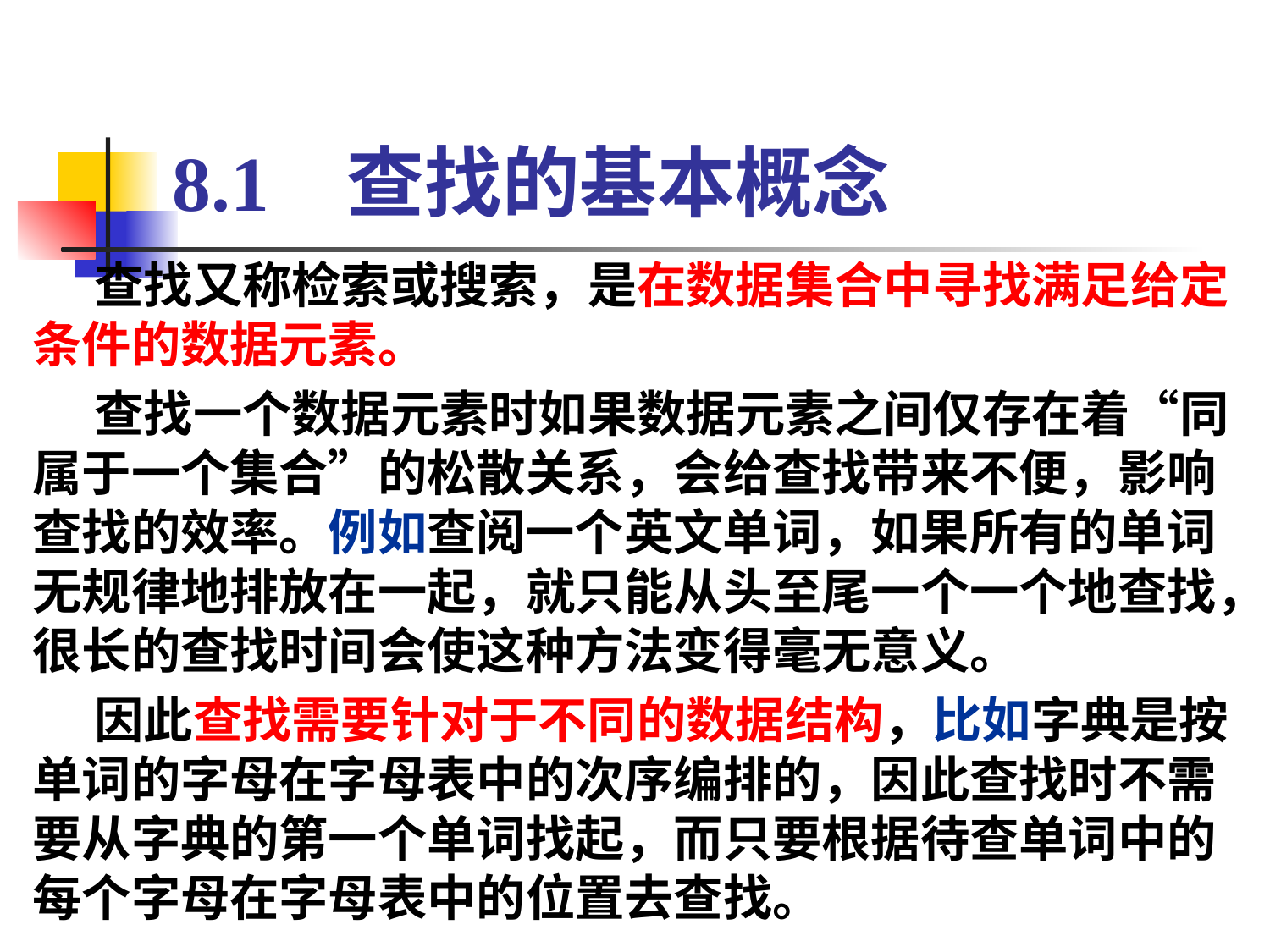

# 8.1   查找的基本概念
查找又称检索或搜索，是在数据集合中寻找满足给定条件的数据元素。
查找一个数据元素时如果数据元素之间仅存在着“同属于一个集合”的松散关系，会给查找带来不便，影响查找的效率。例如查阅一个英文单词，如果所有的单词无规律地排放在一起，就只能从头至尾一个一个地查找，很长的查找时间会使这种方法变得毫无意义。
因此查找需要针对于不同的数据结构，比如字典是按单词的字母在字母表中的次序编排的，因此查找时不需要从字典的第一个单词找起，而只要根据待查单词中的每个字母在字母表中的位置去查找。
2